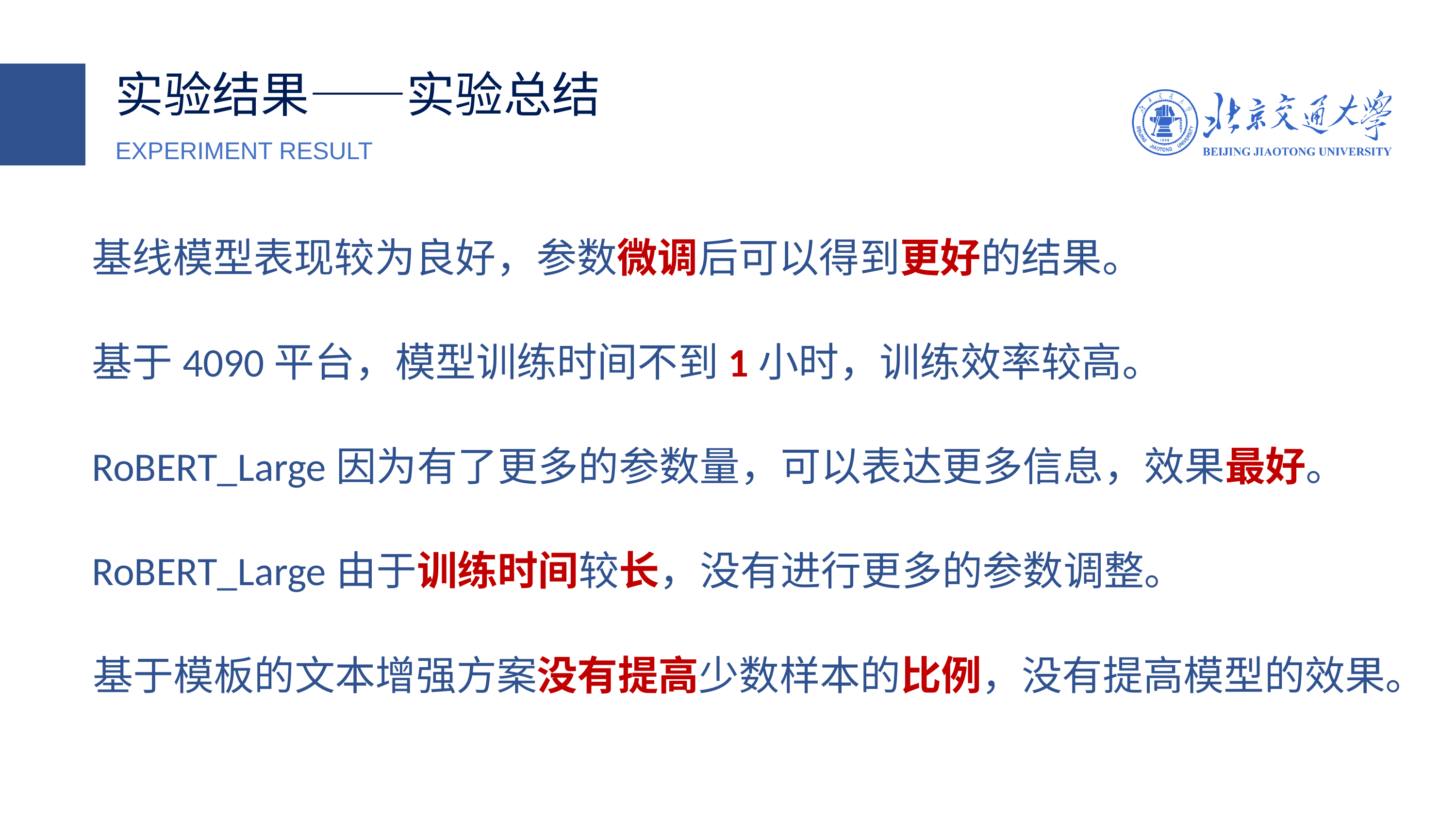

实验结果——实验总结

EXPERIMENT RESULT
基线模型表现较为良好，参数微调后可以得到更好的结果。
基于4090平台，模型训练时间不到1小时，训练效率较高。
RoBERT_Large因为有了更多的参数量，可以表达更多信息，效果最好。
RoBERT_Large由于训练时间较长，没有进行更多的参数调整。
基于模板的文本增强方案没有提高少数样本的比例，没有提高模型的效果。